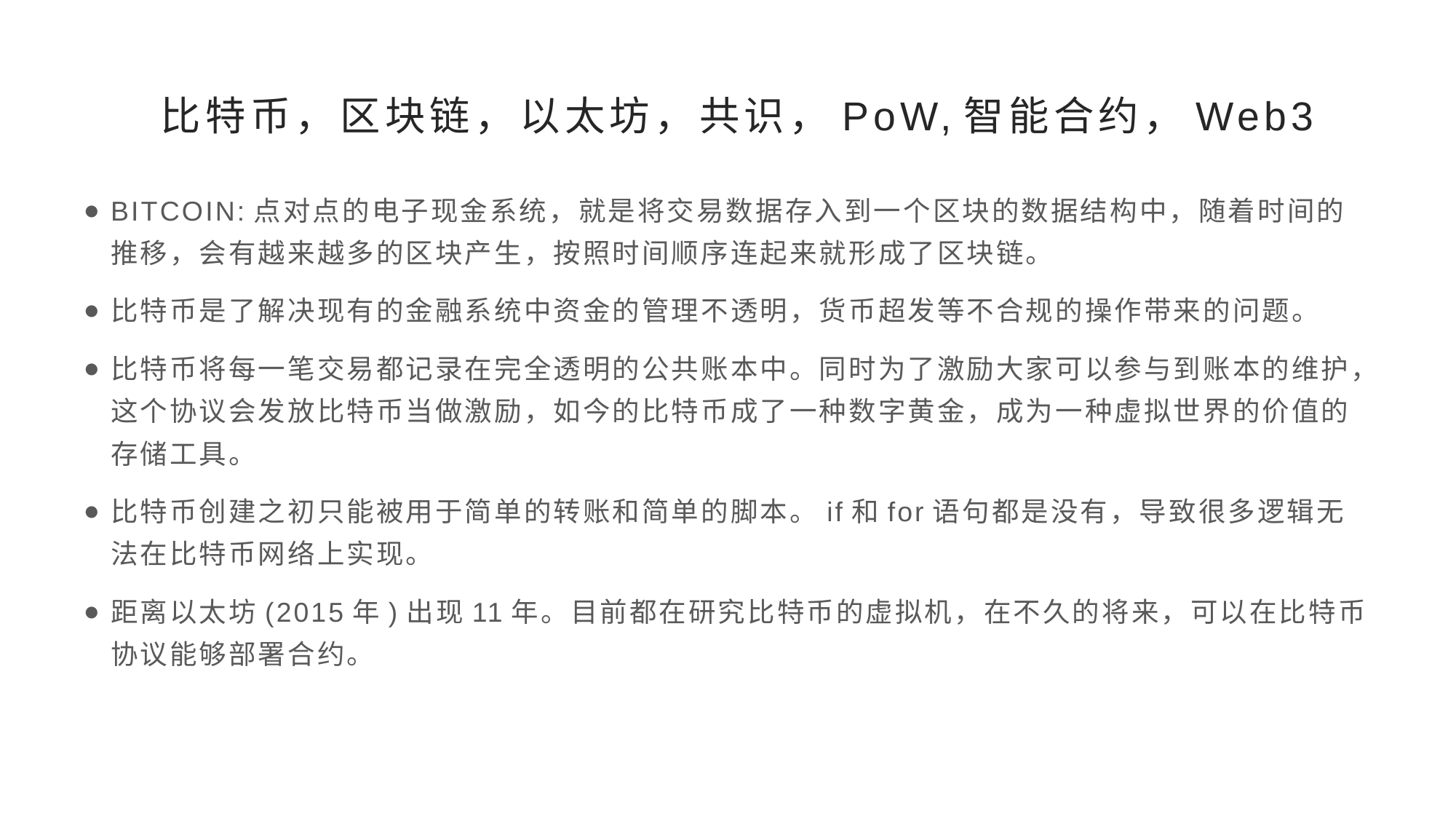

# 比特币，区块链，以太坊，共识，PoW,智能合约，Web3
BITCOIN:点对点的电子现金系统，就是将交易数据存入到一个区块的数据结构中，随着时间的推移，会有越来越多的区块产生，按照时间顺序连起来就形成了区块链。
比特币是了解决现有的金融系统中资金的管理不透明，货币超发等不合规的操作带来的问题。
比特币将每一笔交易都记录在完全透明的公共账本中。同时为了激励大家可以参与到账本的维护，这个协议会发放比特币当做激励，如今的比特币成了一种数字黄金，成为一种虚拟世界的价值的存储工具。
比特币创建之初只能被用于简单的转账和简单的脚本。if和for语句都是没有，导致很多逻辑无法在比特币网络上实现。
距离以太坊(2015年)出现11年。目前都在研究比特币的虚拟机，在不久的将来，可以在比特币协议能够部署合约。